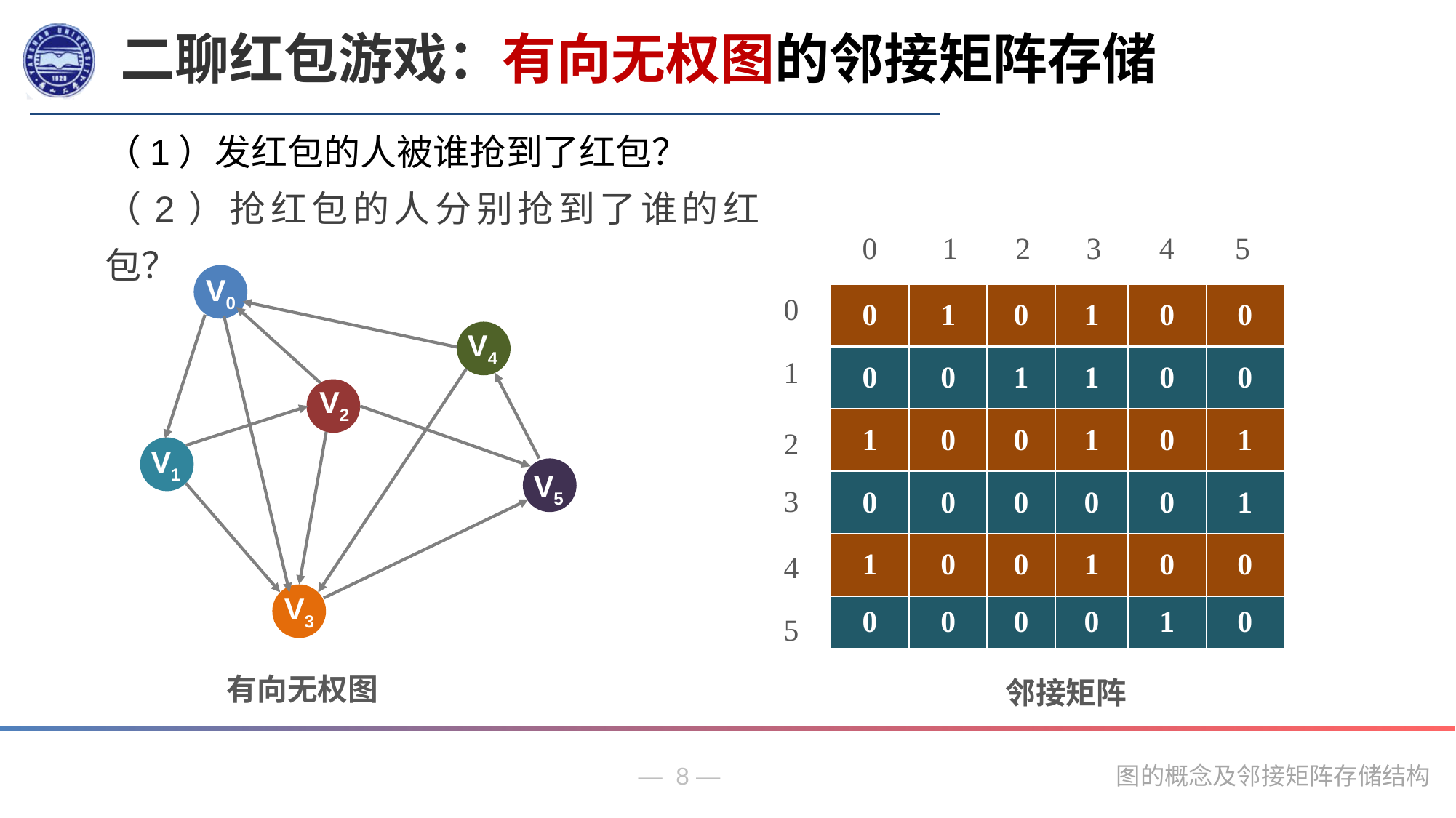

二聊红包游戏：有向无权图的邻接矩阵存储
（1）发红包的人被谁抢到了红包？
（2）抢红包的人分别抢到了谁的红包？
| 0 | 1 | 2 | 3 | 4 | 5 |
| --- | --- | --- | --- | --- | --- |

V0
| 0 | 1 | 0 | 1 | 0 | 0 |
| --- | --- | --- | --- | --- | --- |
| 0 | 0 | 1 | 1 | 0 | 0 |
| 1 | 0 | 0 | 1 | 0 | 1 |
| 0 | 0 | 0 | 0 | 0 | 1 |
| 1 | 0 | 0 | 1 | 0 | 0 |
| 0 | 0 | 0 | 0 | 1 | 0 |
| 0 |
| --- |
| 1 |
| 2 |
| 3 |
| 4 |
| 5 |
V4

V2

V1

V5

V3
有向无权图
邻接矩阵